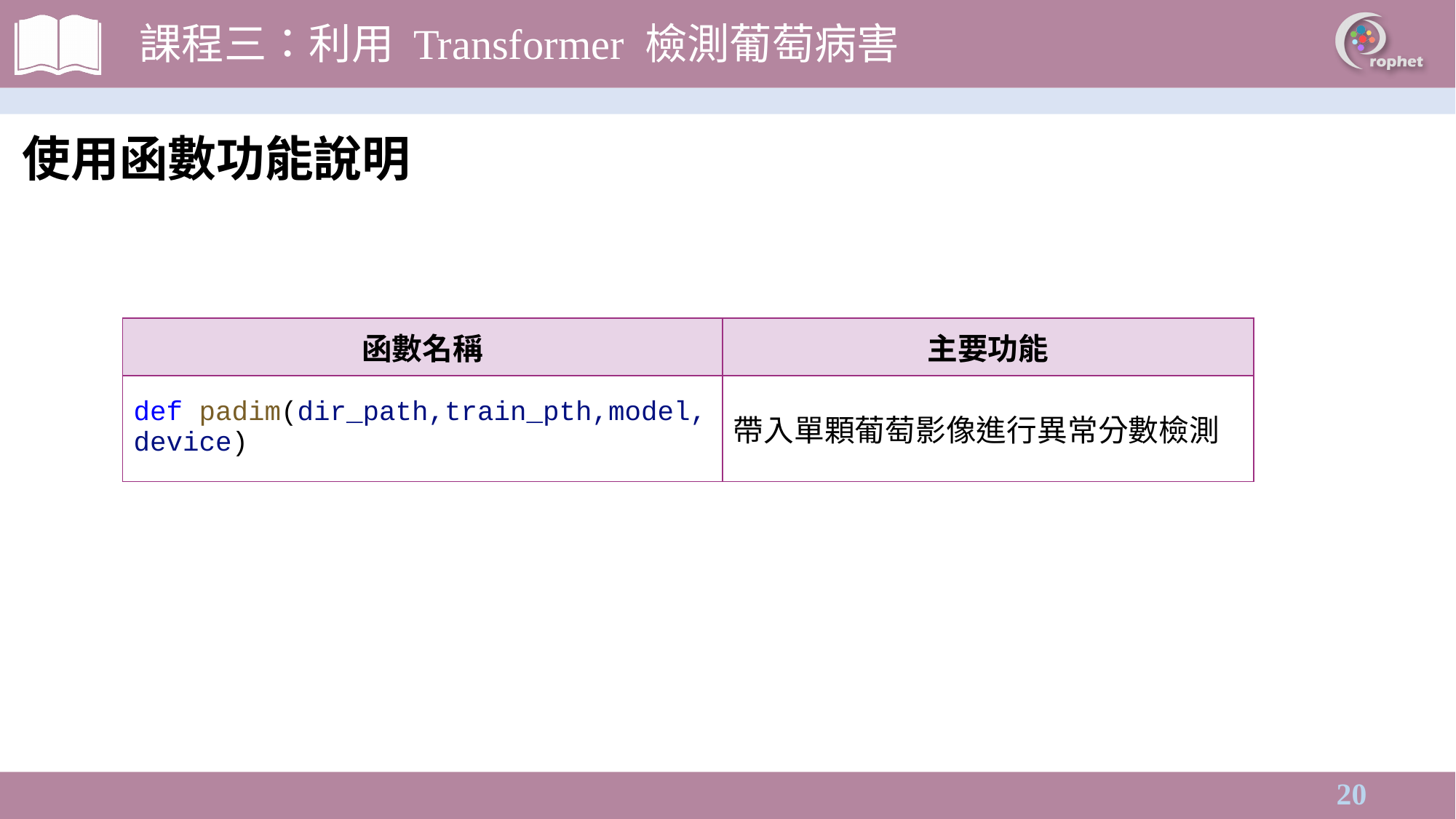

課程三：利用 Transformer 檢測葡萄病害
使用函數功能說明
| 函數名稱 | 主要功能 |
| --- | --- |
| def padim(dir\_path,train\_pth,model,device) | 帶入單顆葡萄影像進行異常分數檢測 |
20